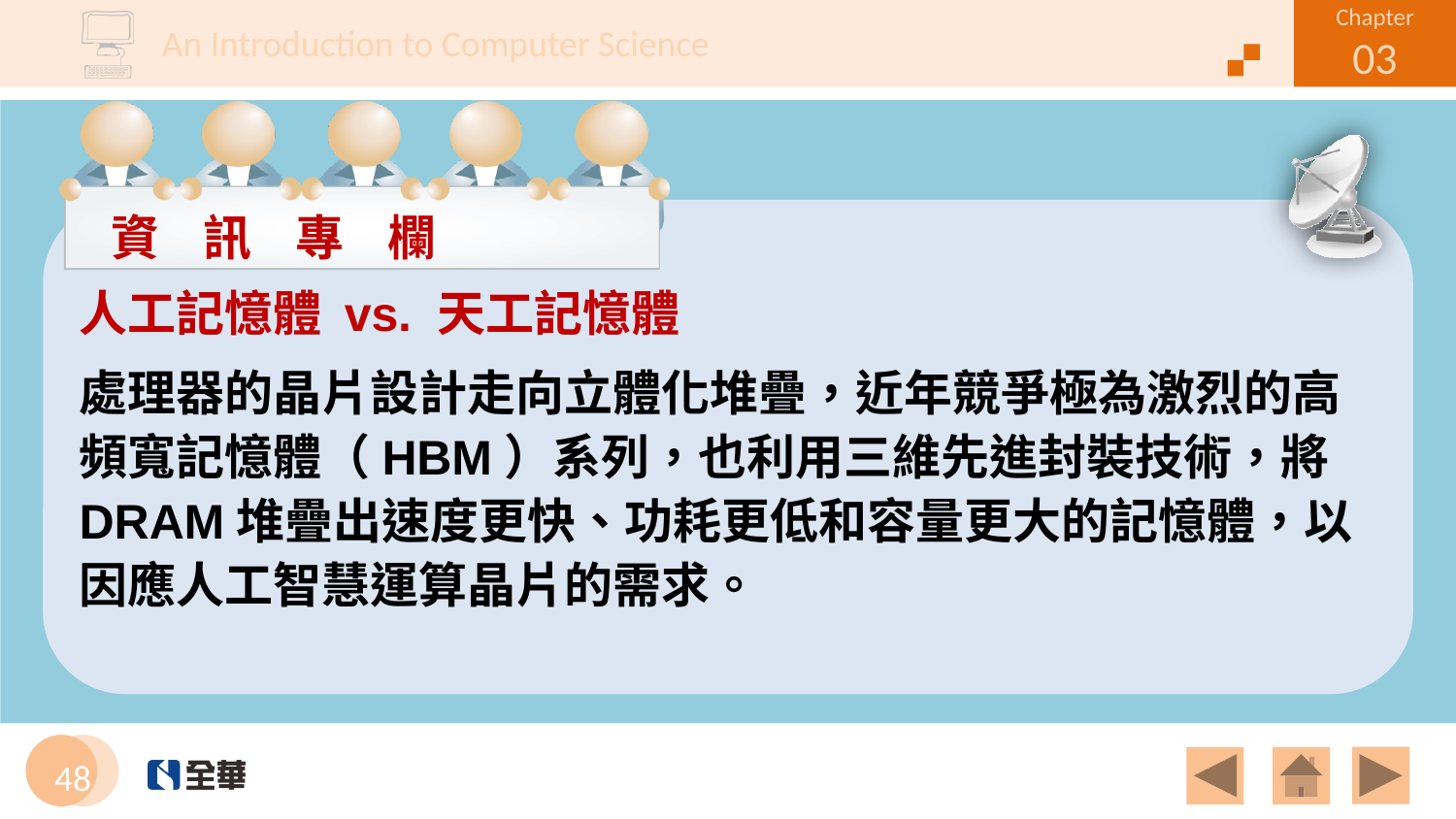

人工記憶體 vs. 天工記憶體
處理器的晶片設計走向立體化堆疊，近年競爭極為激烈的高頻寬記憶體（HBM）系列，也利用三維先進封裝技術，將DRAM堆疊出速度更快、功耗更低和容量更大的記憶體，以因應人工智慧運算晶片的需求。